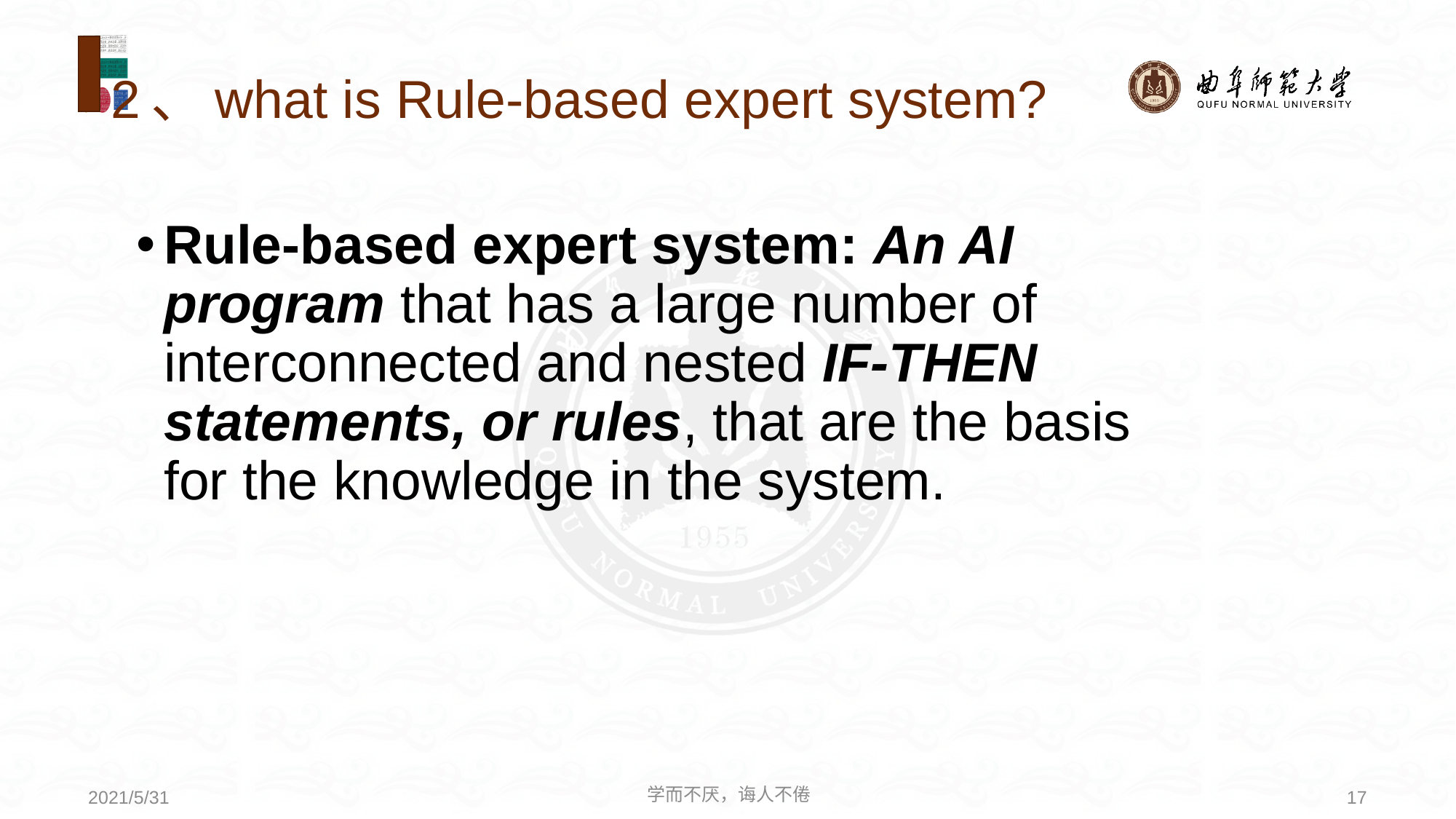

# 2、what is Rule-based expert system?
Rule-based expert system: An AI program that has a large number of interconnected and nested IF-THEN statements, or rules, that are the basis for the knowledge in the system.
学而不厌，诲人不倦
17
2021/5/31